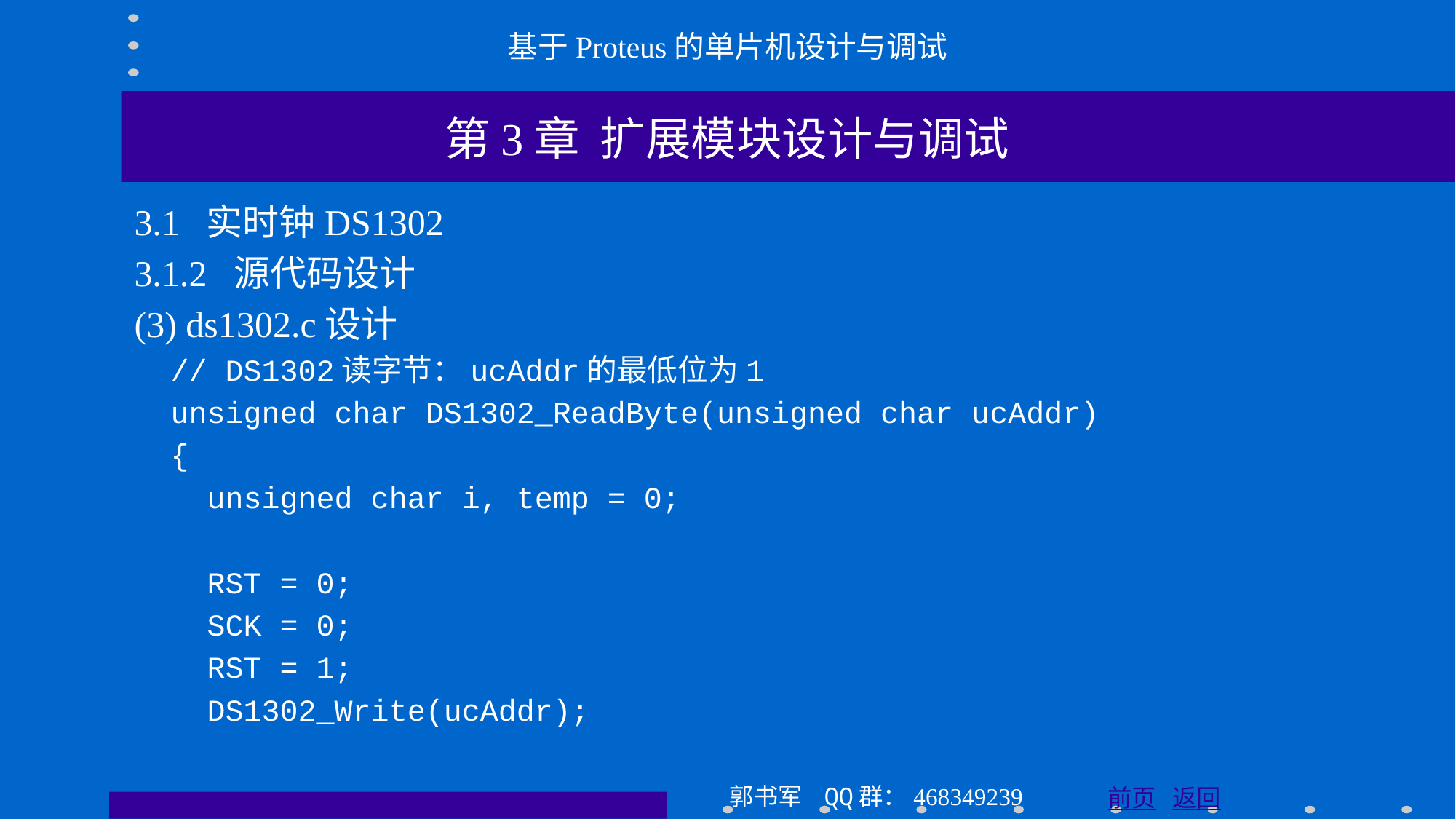

基于Proteus的单片机设计与调试
第3章  扩展模块设计与调试
3.1  实时钟DS1302
3.1.2  源代码设计
(3) ds1302.c设计
  // DS1302读字节：ucAddr的最低位为1
  unsigned char DS1302_ReadByte(unsigned char ucAddr)
  {
    unsigned char i, temp = 0;

    RST = 0;
    SCK = 0;
    RST = 1;
    DS1302_Write(ucAddr);

郭书军   QQ群：468349239
前页   返回